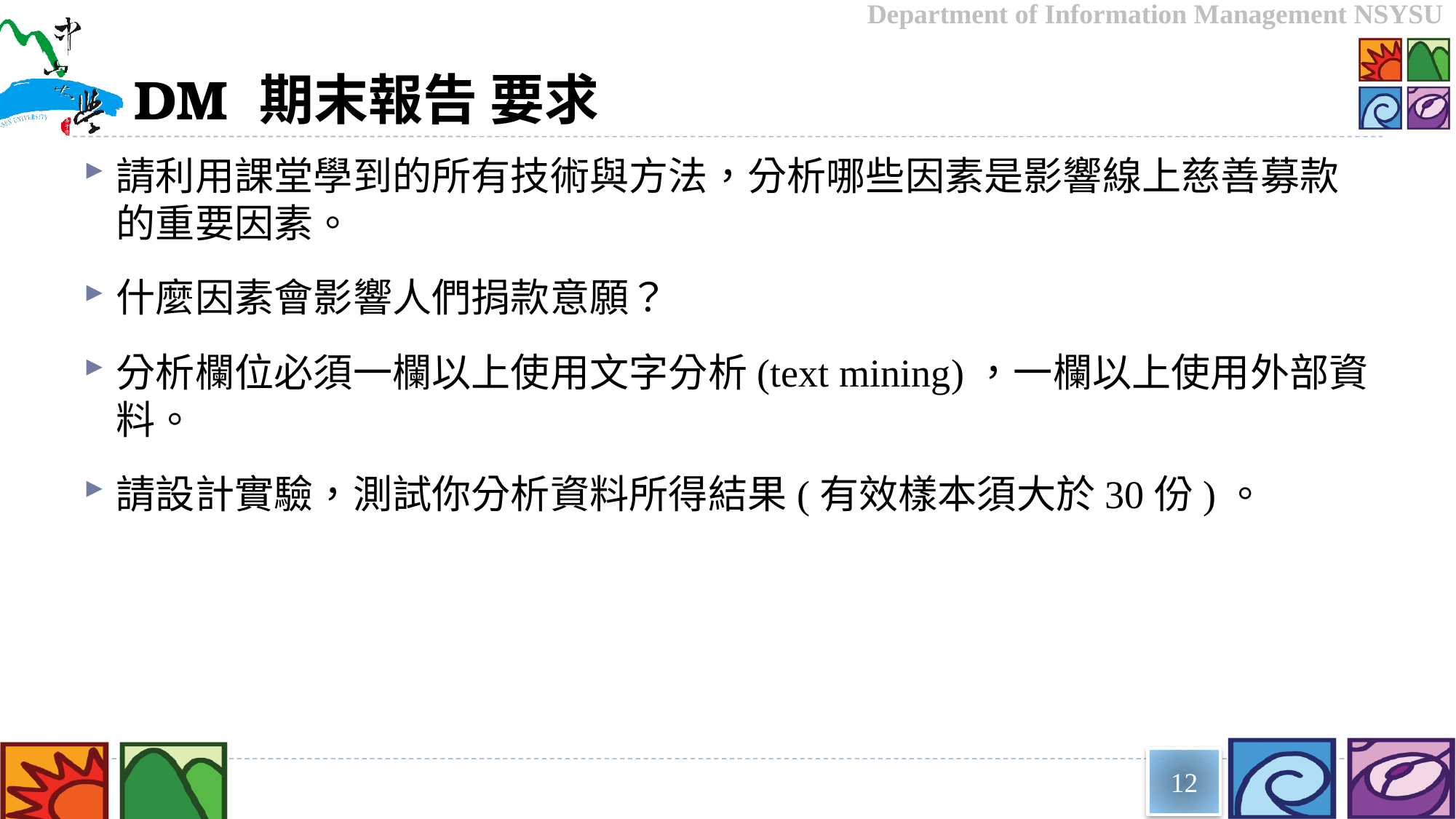

# DM 期末報告 要求
請利用課堂學到的所有技術與方法，分析哪些因素是影響線上慈善募款的重要因素。
什麼因素會影響人們捐款意願？
分析欄位必須一欄以上使用文字分析(text mining)，一欄以上使用外部資料。
請設計實驗，測試你分析資料所得結果(有效樣本須大於30份)。